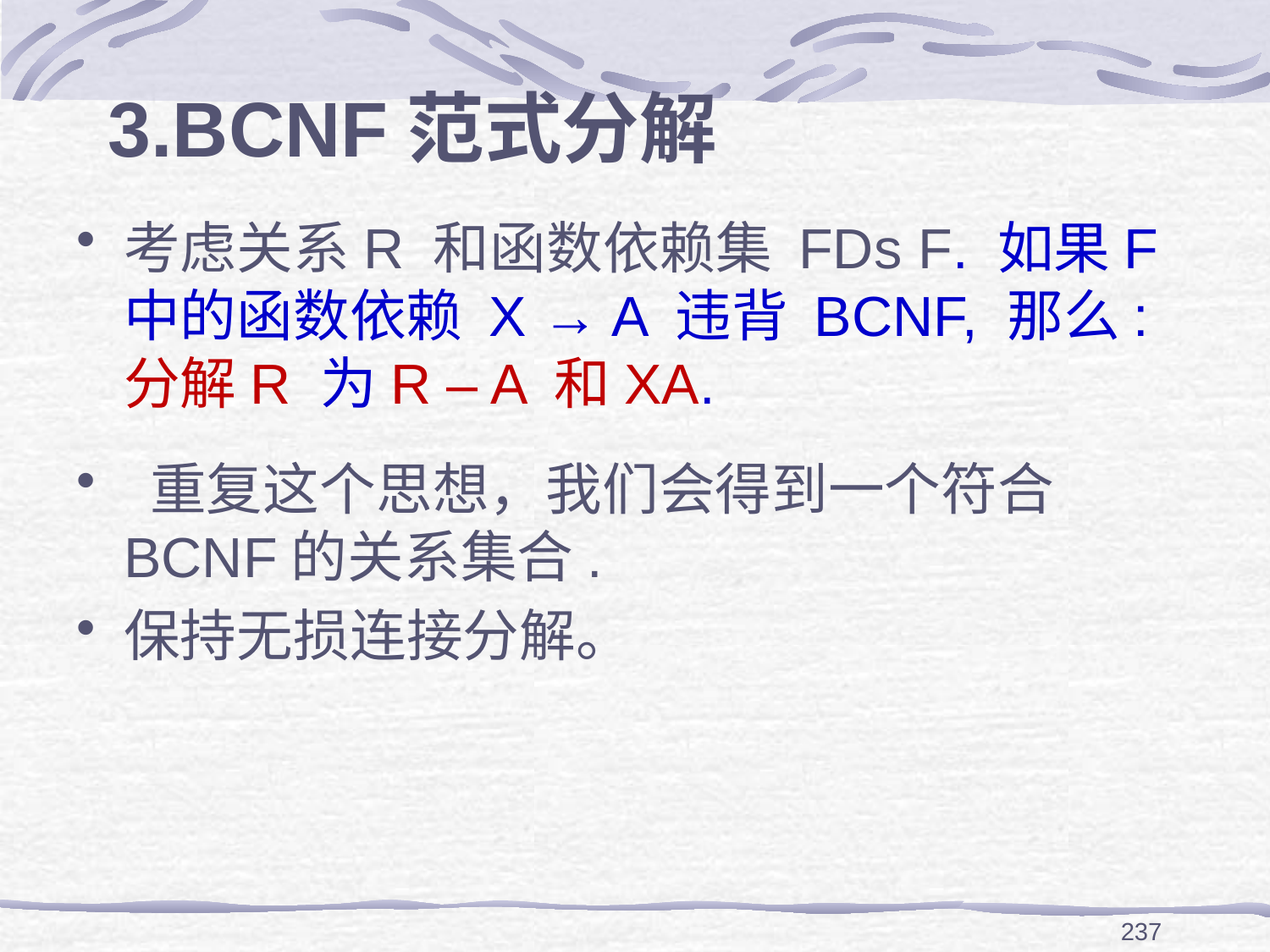

# 3.BCNF范式分解
考虑关系R 和函数依赖集 FDs F. 如果F中的函数依赖 X → A 违背 BCNF, 那么: 分解R 为R – A 和XA.

 重复这个思想，我们会得到一个符合BCNF的关系集合.
保持无损连接分解。
237